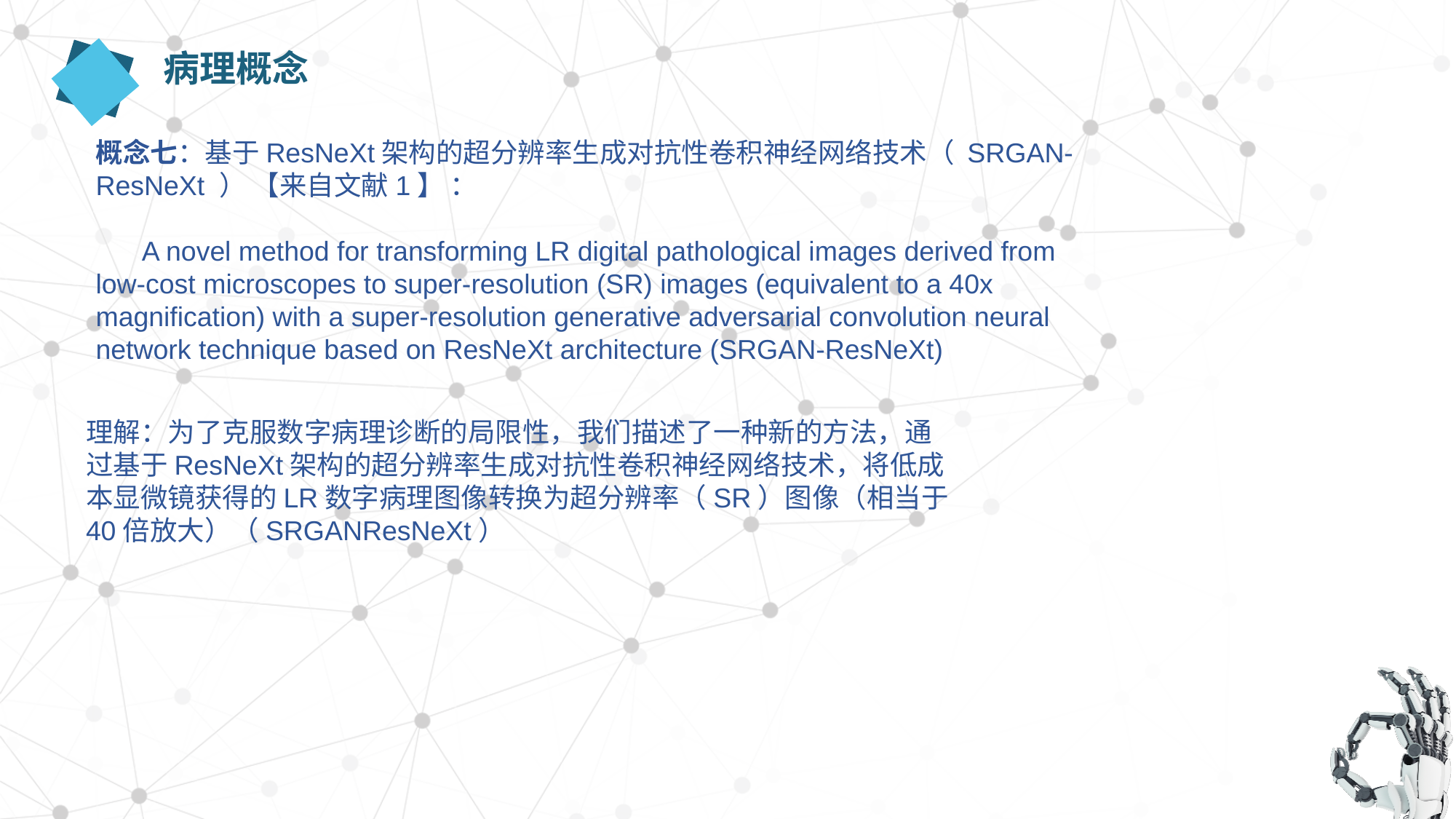

病理概念
概念七：基于ResNeXt架构的超分辨率生成对抗性卷积神经网络技术（ SRGAN-ResNeXt ） 【来自文献1】 ：

      A novel method for transforming LR digital pathological images derived from low-cost microscopes to super-resolution (SR) images (equivalent to a 40x magnification) with a super-resolution generative adversarial convolution neural network technique based on ResNeXt architecture (SRGAN-ResNeXt)
理解：为了克服数字病理诊断的局限性，我们描述了一种新的方法，通过基于ResNeXt架构的超分辨率生成对抗性卷积神经网络技术，将低成本显微镜获得的LR数字病理图像转换为超分辨率（SR）图像（相当于40倍放大）（SRGANResNeXt）